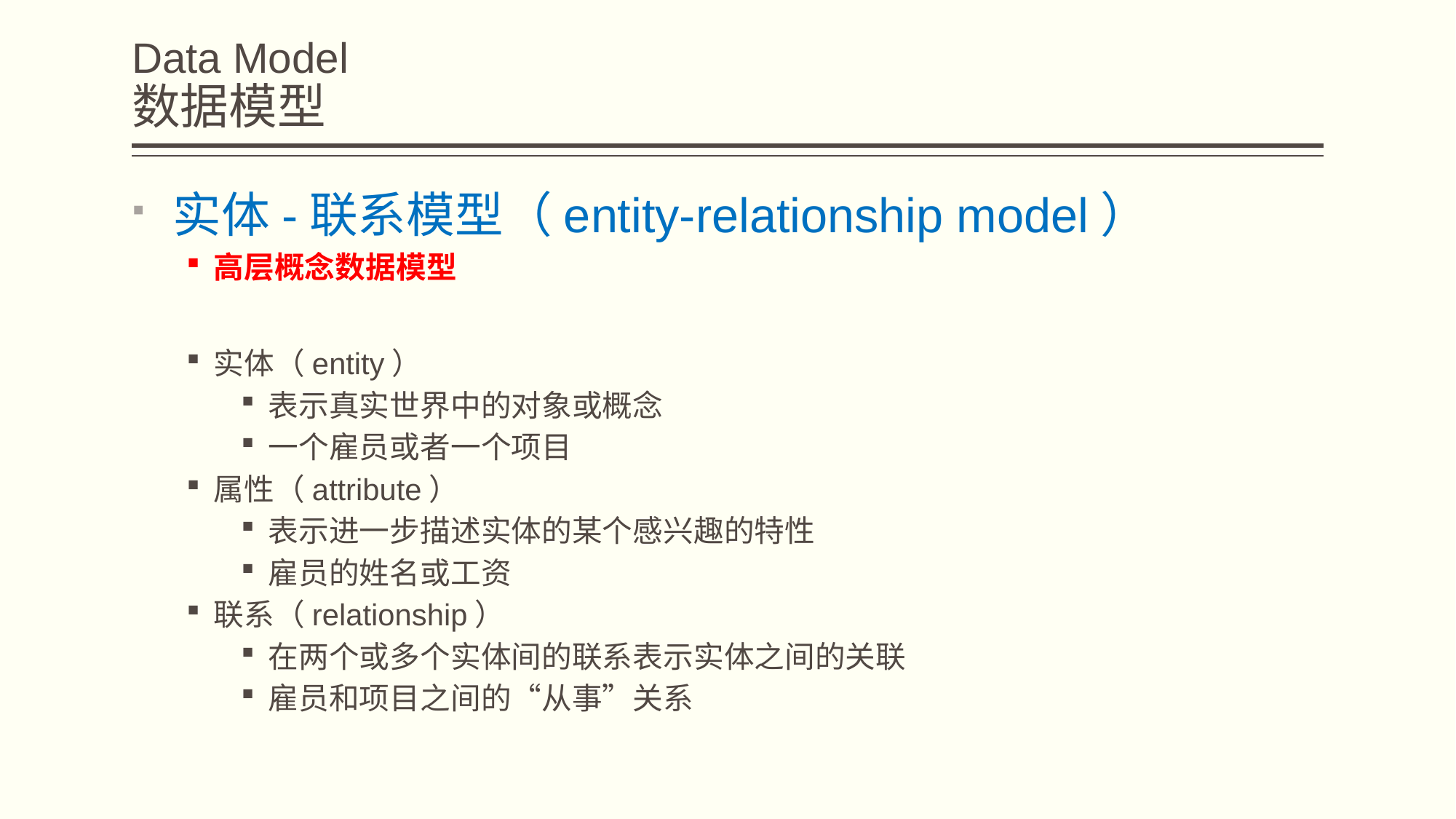

# Data Model 数据模型
实体-联系模型（entity-relationship model）
高层概念数据模型

实体（entity）
表示真实世界中的对象或概念
一个雇员或者一个项目
属性（attribute）
表示进一步描述实体的某个感兴趣的特性
雇员的姓名或工资
联系（relationship）
在两个或多个实体间的联系表示实体之间的关联
雇员和项目之间的“从事”关系